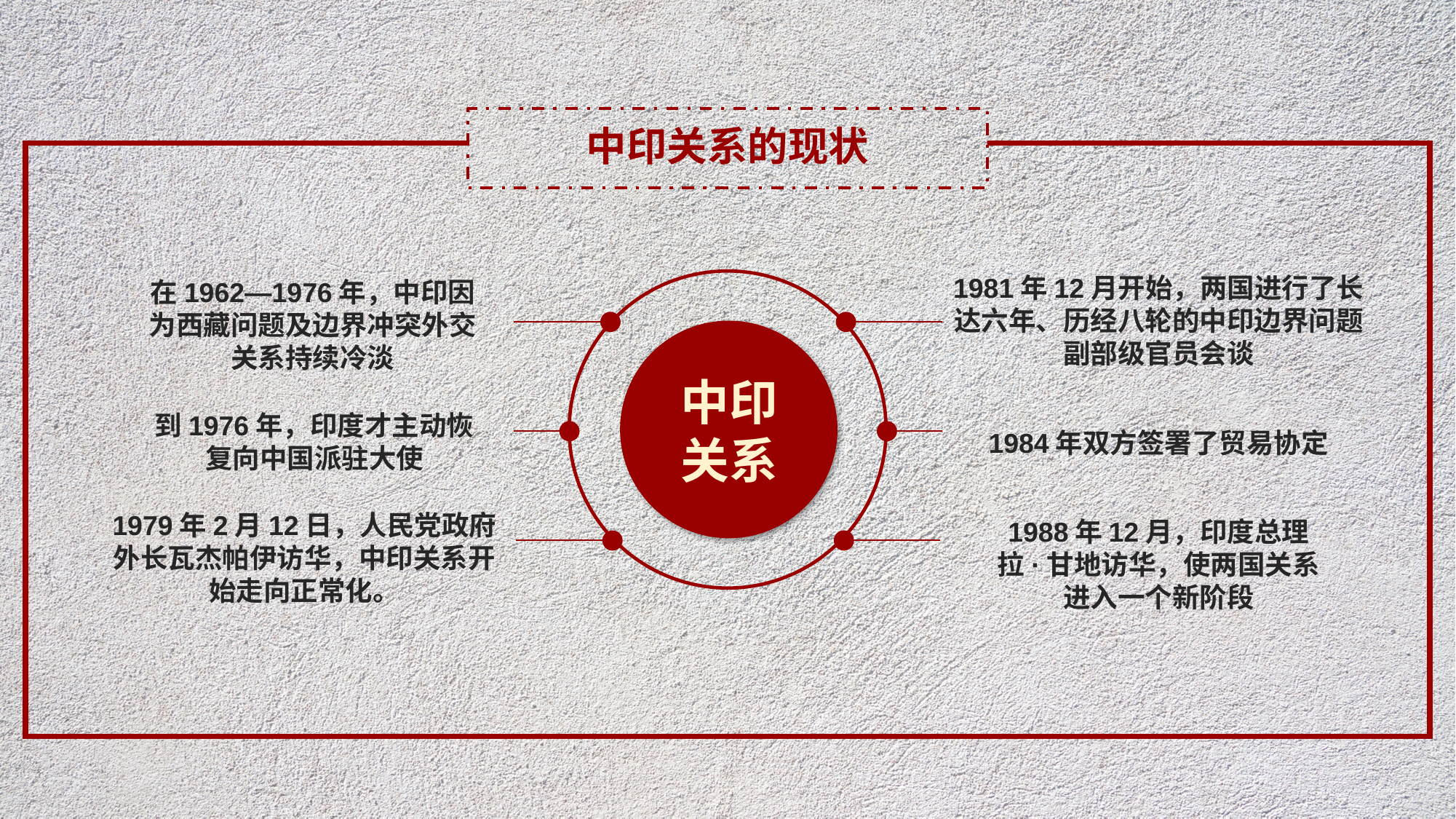

中印关系的现状

1981年12月开始，两国进行了长达六年、历经八轮的中印边界问题副部级官员会谈
在1962—1976年，中印因为西藏问题及边界冲突外交关系持续冷淡

中印
关系
到1976年，印度才主动恢复向中国派驻大使
1984年双方签署了贸易协定

1979年2月12日，人民党政府外长瓦杰帕伊访华，中印关系开始走向正常化。
1988年12月，印度总理拉·甘地访华，使两国关系进入一个新阶段